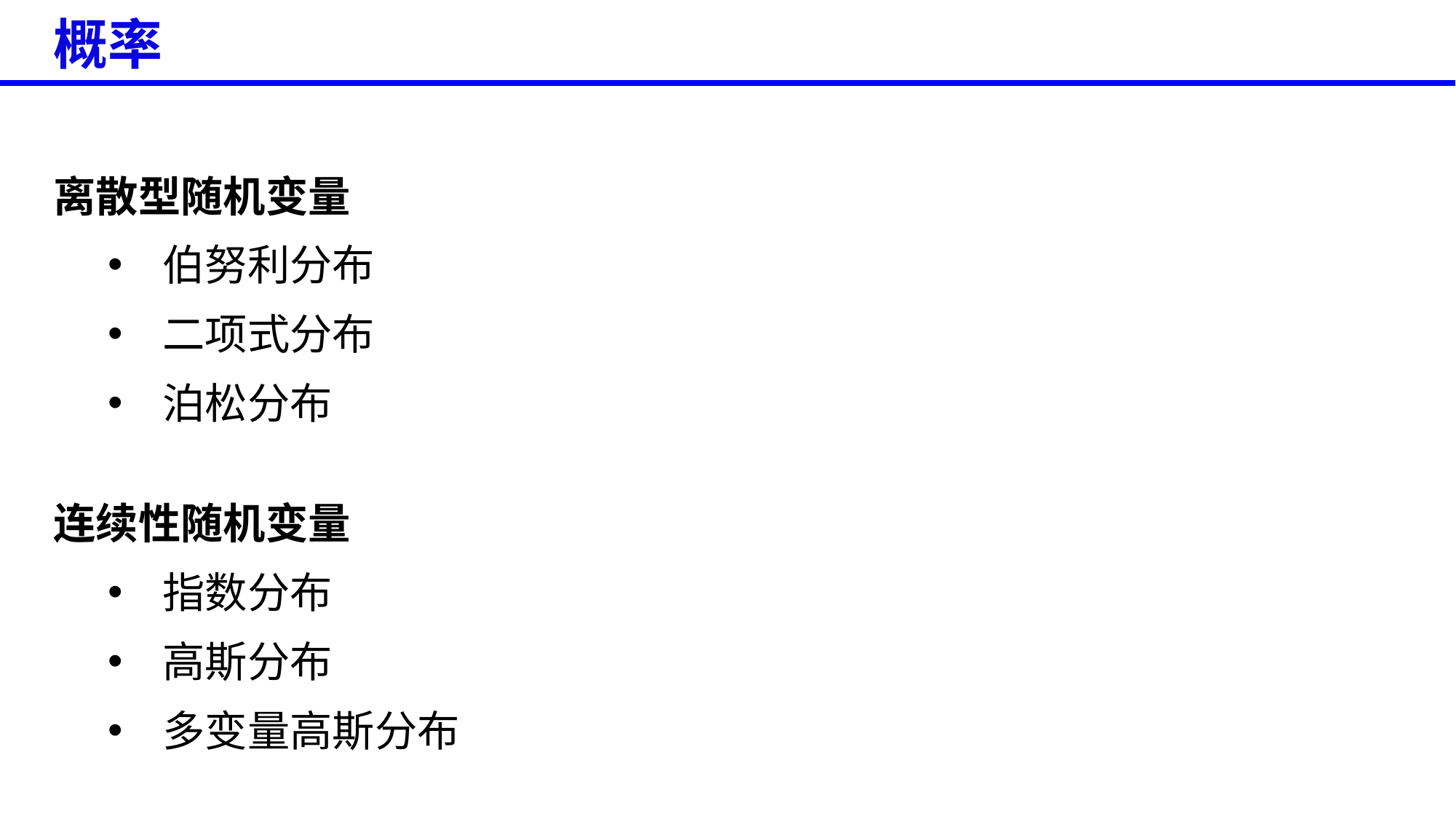

概率
离散型随机变量
伯努利分布
二项式分布
泊松分布

连续性随机变量
指数分布
高斯分布
多变量高斯分布